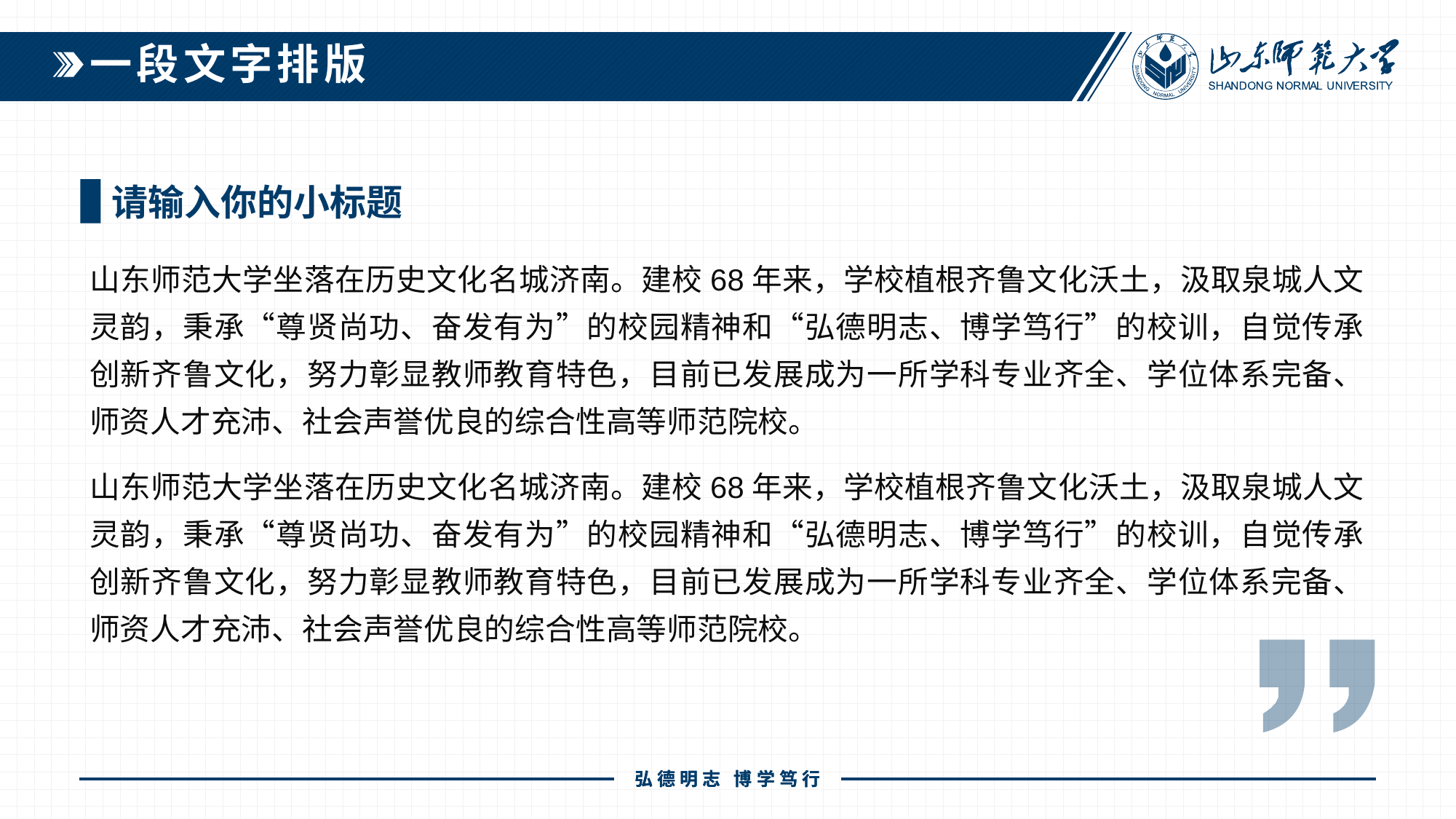

一段文字排版
请输入你的小标题
山东师范大学坐落在历史文化名城济南。建校68年来，学校植根齐鲁文化沃土，汲取泉城人文灵韵，秉承“尊贤尚功、奋发有为”的校园精神和“弘德明志、博学笃行”的校训，自觉传承创新齐鲁文化，努力彰显教师教育特色，目前已发展成为一所学科专业齐全、学位体系完备、师资人才充沛、社会声誉优良的综合性高等师范院校。
山东师范大学坐落在历史文化名城济南。建校68年来，学校植根齐鲁文化沃土，汲取泉城人文灵韵，秉承“尊贤尚功、奋发有为”的校园精神和“弘德明志、博学笃行”的校训，自觉传承创新齐鲁文化，努力彰显教师教育特色，目前已发展成为一所学科专业齐全、学位体系完备、师资人才充沛、社会声誉优良的综合性高等师范院校。